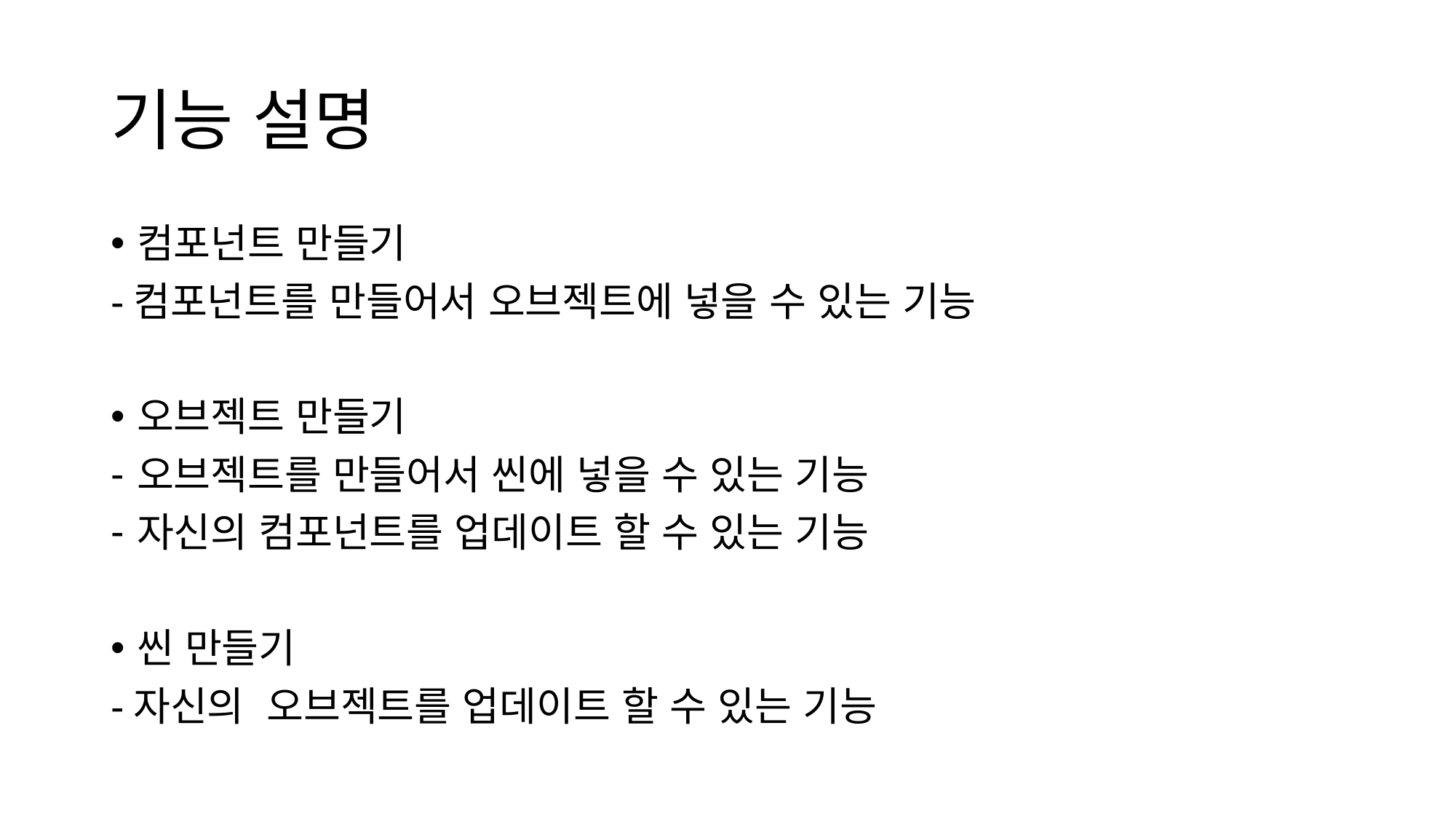

# 기능 설명
컴포넌트 만들기
-컴포넌트를 만들어서 오브젝트에 넣을 수 있는 기능

오브젝트 만들기
오브젝트를 만들어서 씬에 넣을 수 있는 기능
자신의 컴포넌트를 업데이트 할 수 있는 기능

씬 만들기
-자신의  오브젝트를 업데이트 할 수 있는 기능